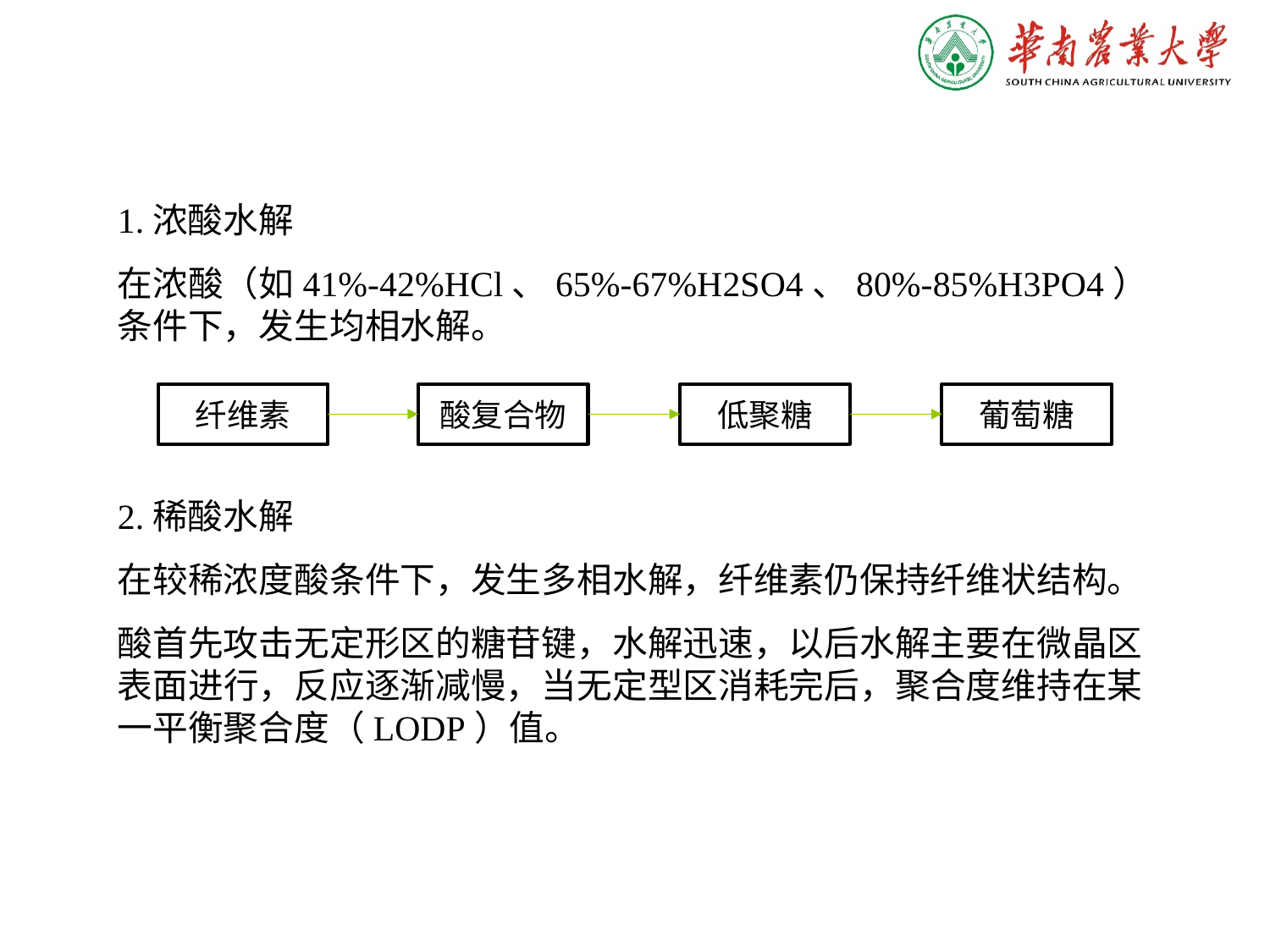

1.浓酸水解
在浓酸（如41%-42%HCl、65%-67%H2SO4、80%-85%H3PO4）条件下，发生均相水解。

2.稀酸水解
在较稀浓度酸条件下，发生多相水解，纤维素仍保持纤维状结构。
酸首先攻击无定形区的糖苷键，水解迅速，以后水解主要在微晶区表面进行，反应逐渐减慢，当无定型区消耗完后，聚合度维持在某一平衡聚合度（LODP）值。
纤维素
酸复合物
低聚糖
葡萄糖